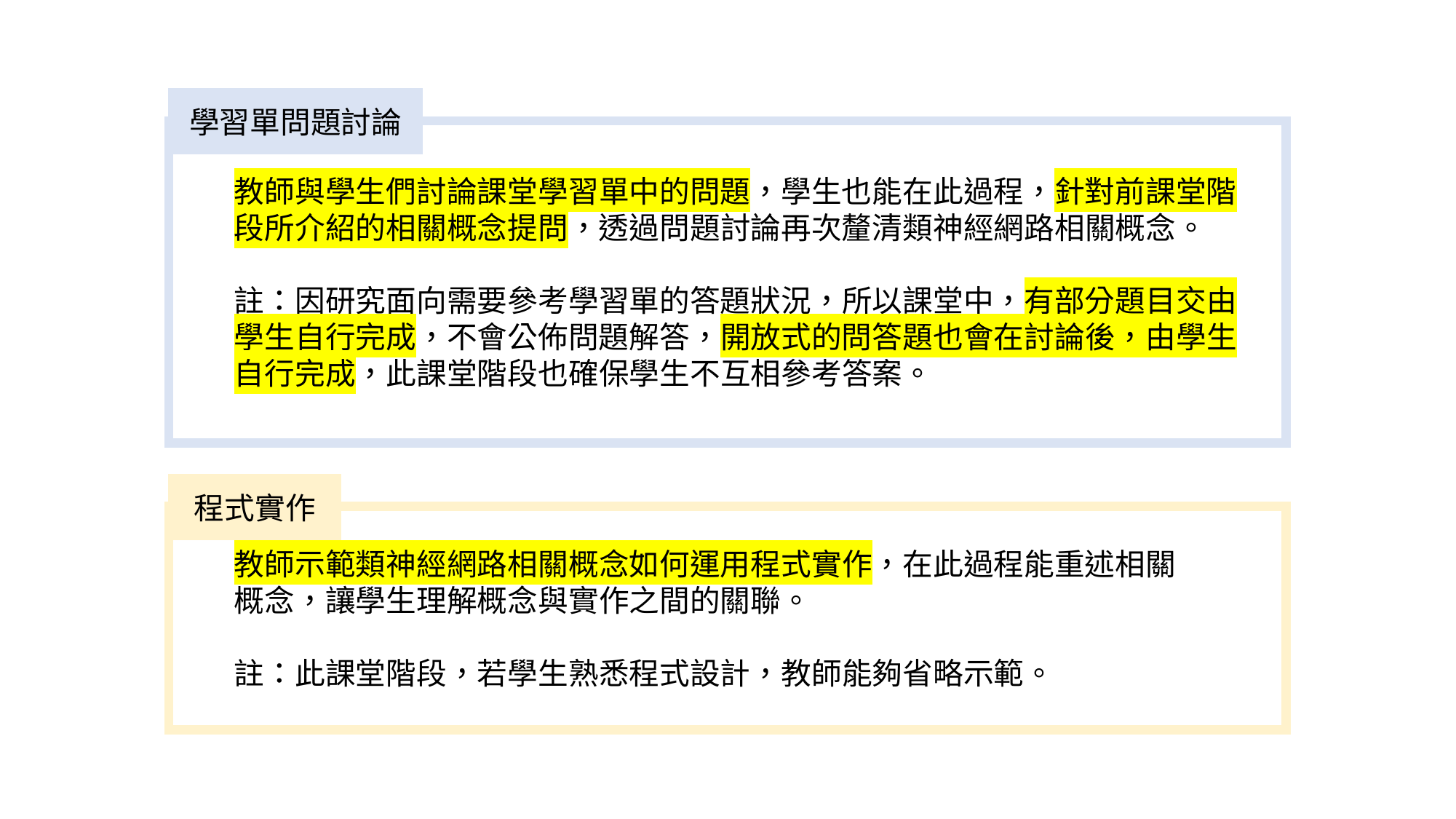

學習單問題討論
教師與學生們討論課堂學習單中的問題，學生也能在此過程，針對前課堂階
段所介紹的相關概念提問，透過問題討論再次釐清類神經網路相關概念。

註：因研究面向需要參考學習單的答題狀況，所以課堂中，有部分題目交由
學生自行完成，不會公佈問題解答，開放式的問答題也會在討論後，由學生
自行完成，此課堂階段也確保學生不互相參考答案。
程式實作
教師示範類神經網路相關概念如何運用程式實作，在此過程能重述相關
概念，讓學生理解概念與實作之間的關聯。

註：此課堂階段，若學生熟悉程式設計，教師能夠省略示範。